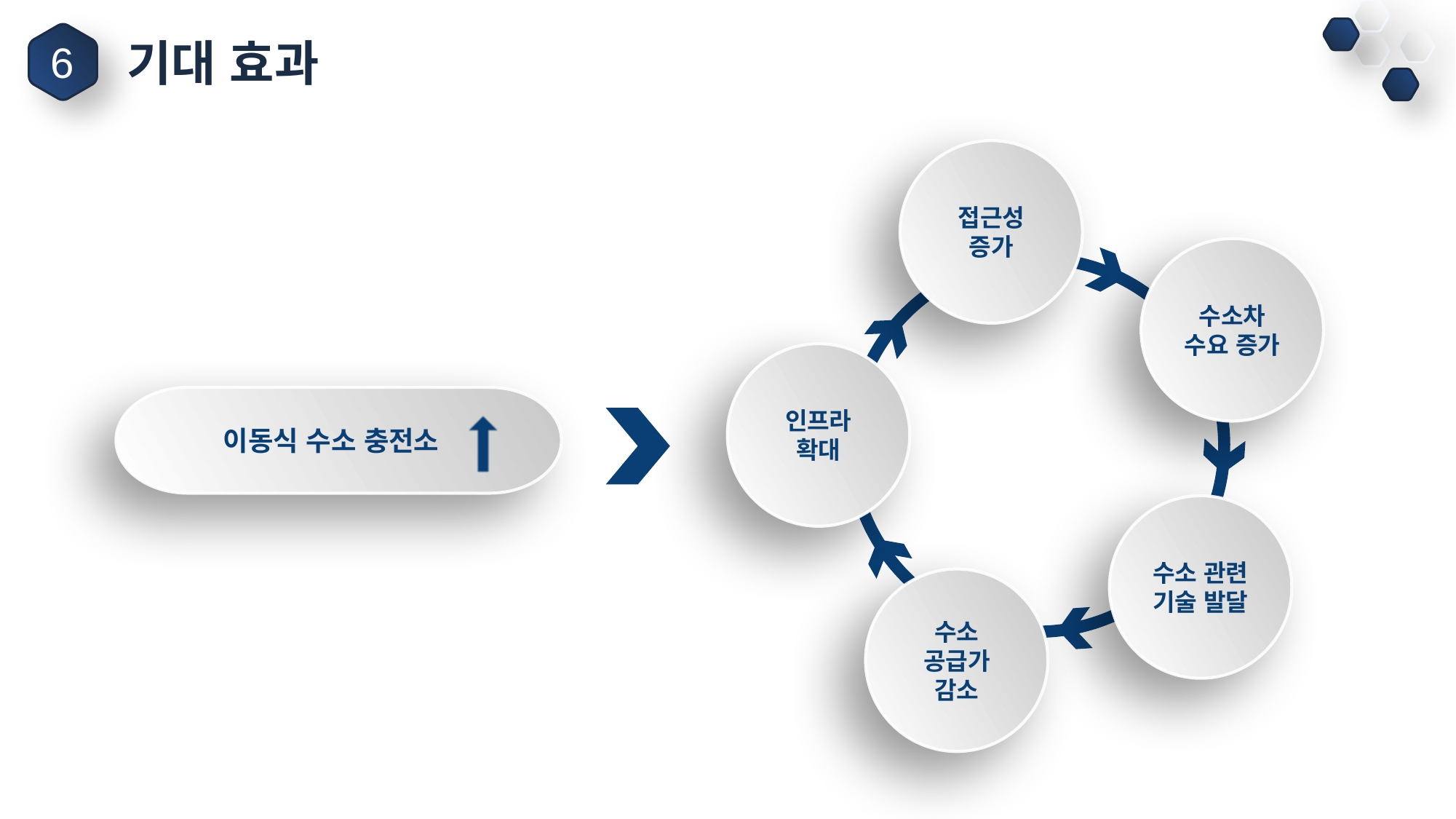

기대 효과
6
접근성
증가
수소차 수요 증가

인프라 확대
수소 관련 기술 발달
수소 공급가 감소
         이동식 수소 충전소